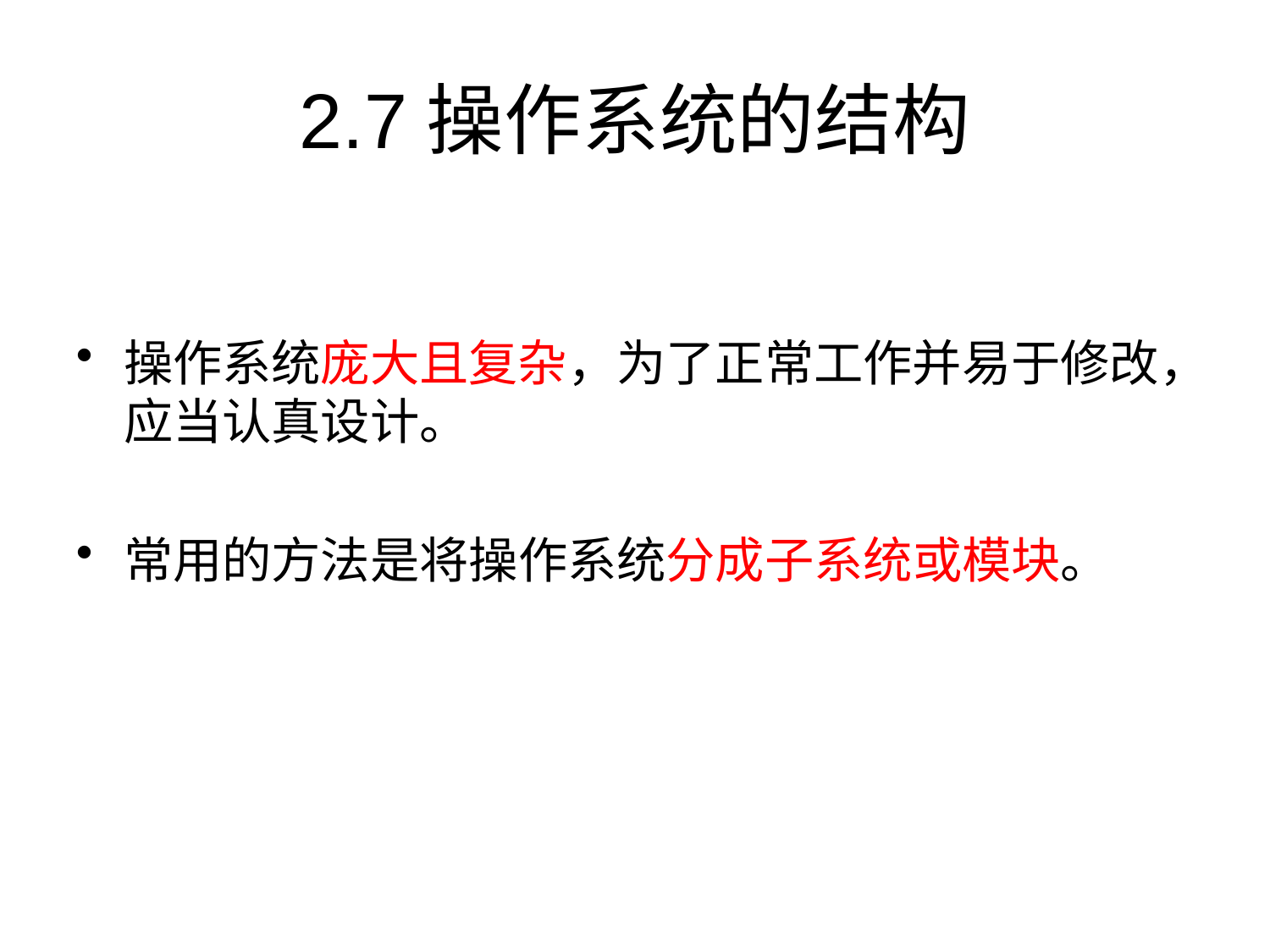

# 2.7	操作系统的结构

操作系统庞大且复杂，为了正常工作并易于修改，应当认真设计。

常用的方法是将操作系统分成子系统或模块。